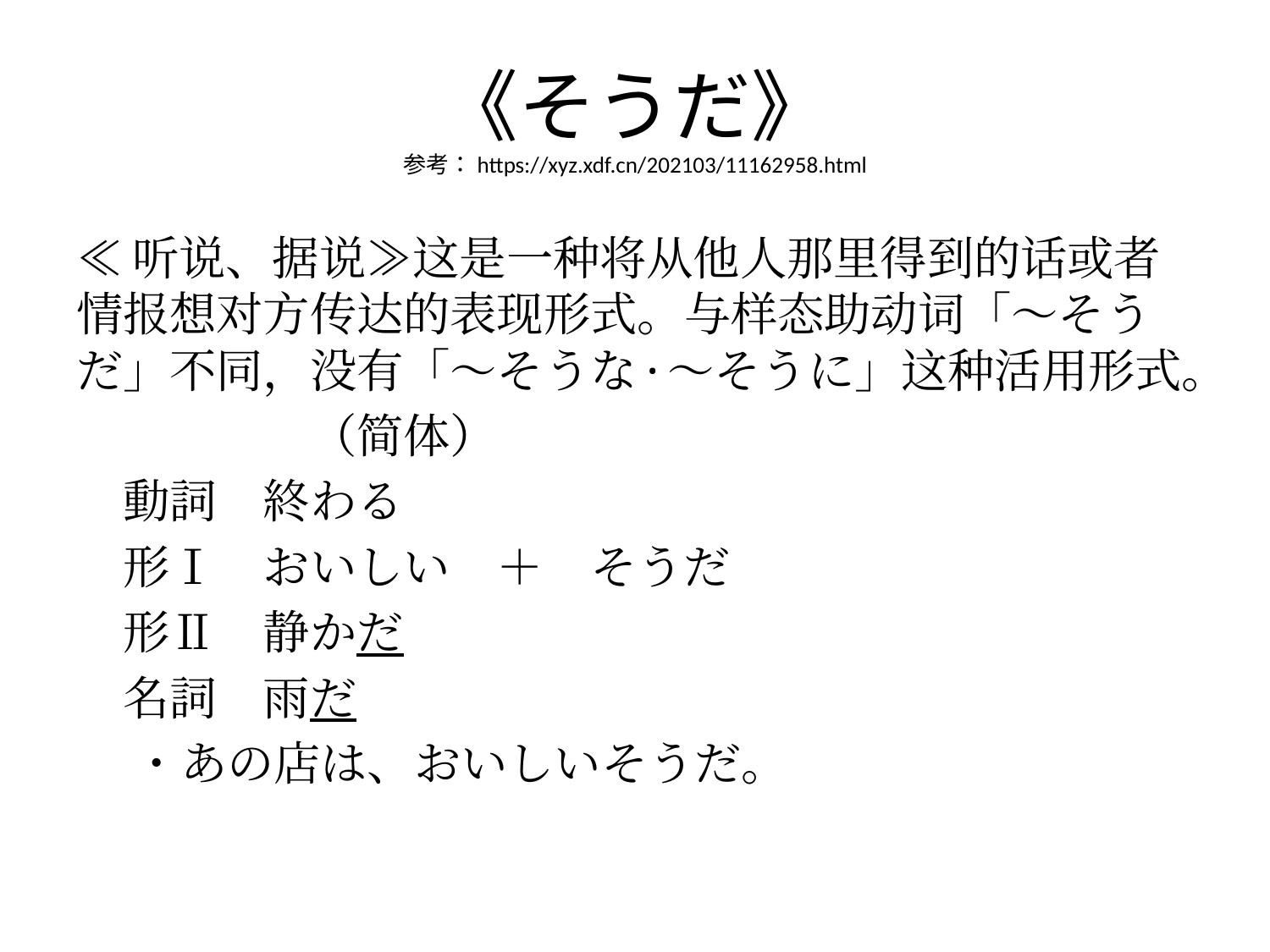

# 《そうだ》 参考：https://xyz.xdf.cn/202103/11162958.html
≪听说、据说≫这是一种将从他人那里得到的话或者情报想对方传达的表现形式。与样态助动词「～そうだ」不同，没有「～そうな·～そうに」这种活用形式。
　　　　　（简体）
　動詞　終わる
　形Ⅰ　おいしい　＋　そうだ
　形Ⅱ　静かだ
　名詞　雨だ
    ・あの店は、おいしいそうだ。